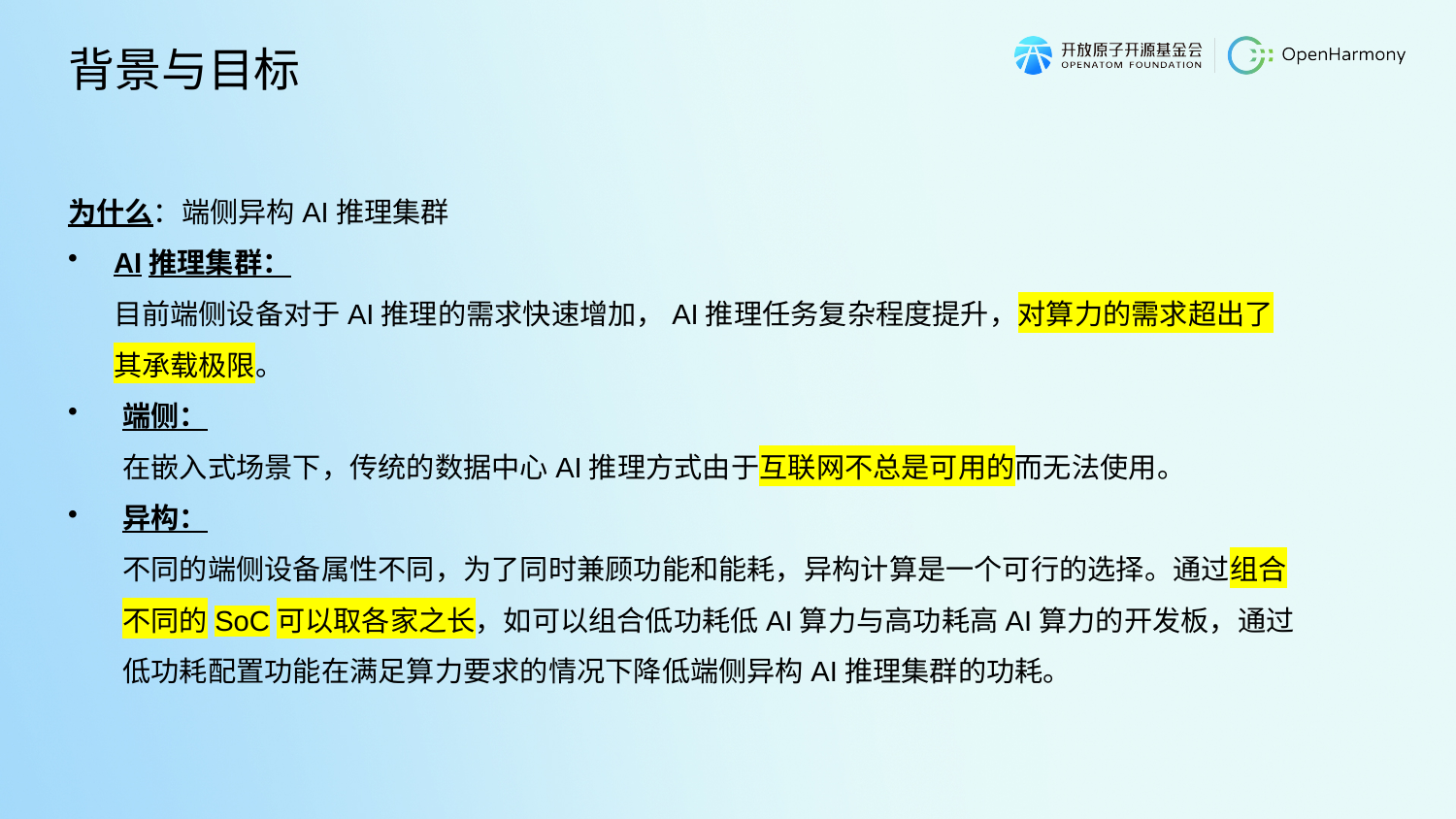

背景与目标
为什么：端侧异构AI推理集群
AI推理集群：
目前端侧设备对于AI推理的需求快速增加，AI推理任务复杂程度提升，对算力的需求超出了其承载极限。
端侧：
在嵌入式场景下，传统的数据中心AI推理方式由于互联网不总是可用的而无法使用。
异构：
不同的端侧设备属性不同，为了同时兼顾功能和能耗，异构计算是一个可行的选择。通过组合不同的SoC可以取各家之长，如可以组合低功耗低AI算力与高功耗高AI算力的开发板，通过低功耗配置功能在满足算力要求的情况下降低端侧异构AI推理集群的功耗。